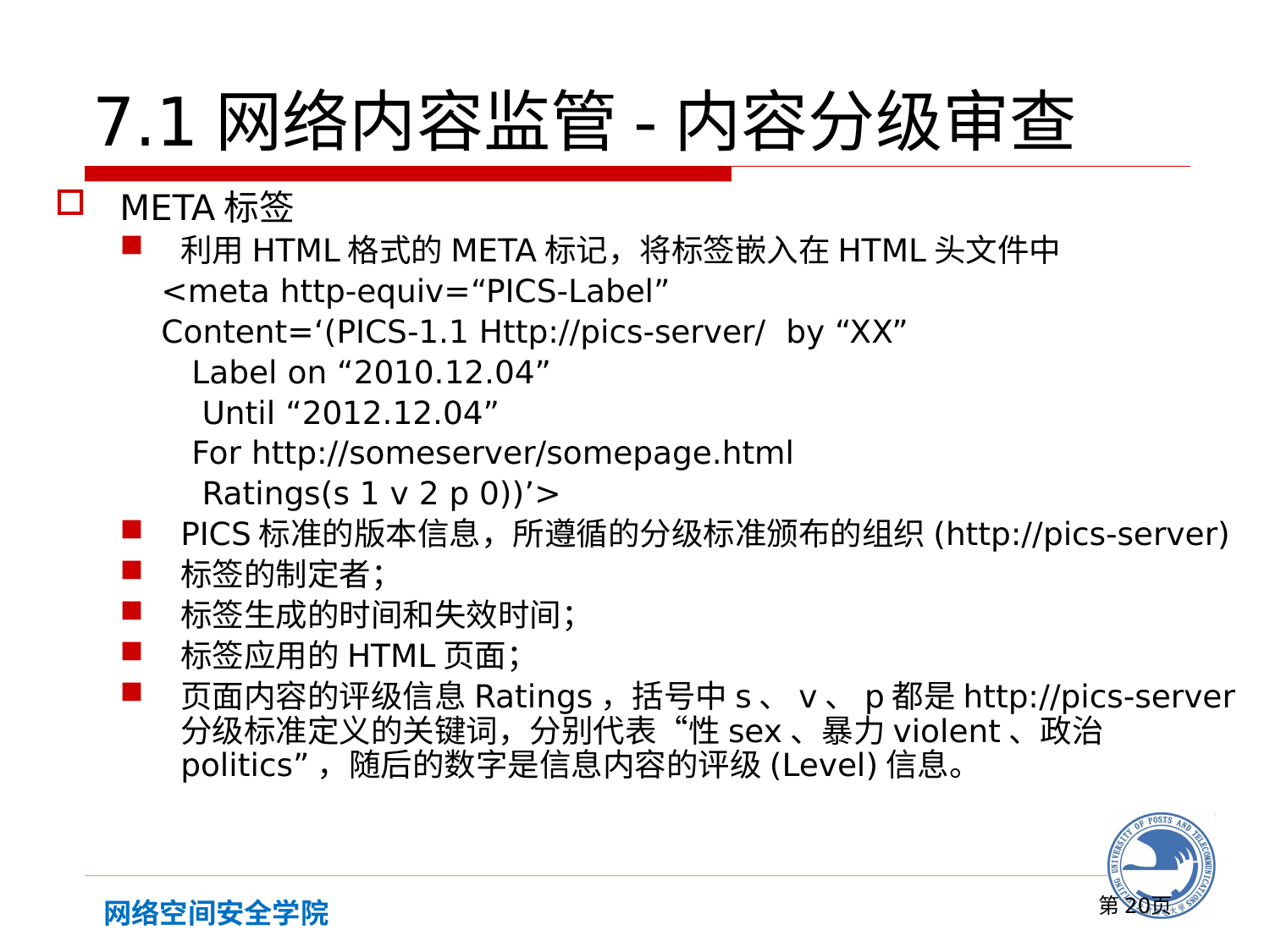

# 7.1网络内容监管-内容分级审查
META标签
利用HTML格式的META标记，将标签嵌入在HTML头文件中
<meta http-equiv=“PICS-Label”
Content=‘(PICS-1.1 Http://pics-server/  by “XX”
   Label on “2010.12.04”
    Until “2012.12.04”
   For http://someserver/somepage.html
    Ratings(s 1 v 2 p 0))’>
PICS标准的版本信息，所遵循的分级标准颁布的组织(http://pics-server)
标签的制定者；
标签生成的时间和失效时间；
标签应用的HTML页面；
页面内容的评级信息Ratings，括号中s、v、p都是http://pics-server分级标准定义的关键词，分别代表“性sex、暴力violent、政治politics”，随后的数字是信息内容的评级(Level)信息。

第20页